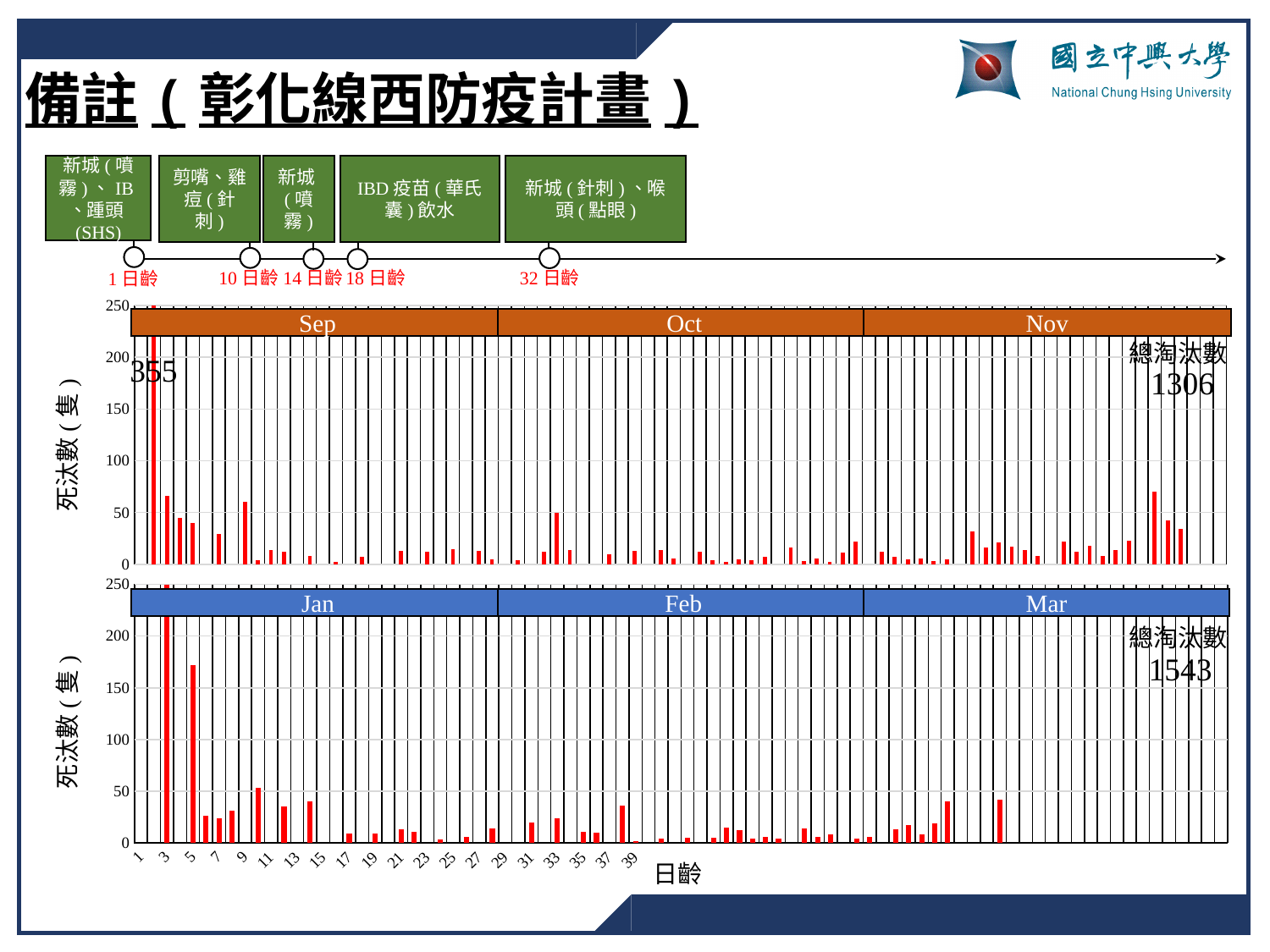

備註(彰化線西防疫計畫)
新城(噴霧)、IB、踵頭(SHS)
剪嘴、雞痘(針刺)
新城(噴霧)
新城(針刺)、喉頭(點眼)
IBD疫苗(華氏囊)飲水

18日齡
32日齡
10日齡
14日齡
1日齡

### Chart

| Category | 201909-12 |
|---|---|
Nov
Sep
Oct
總淘汰數
355
1306
死汰數(隻)

### Chart

| Category | Mortality |
|---|---|
Jan
Feb
Mar
死汰數(隻)
總淘汰數
1543
日齡